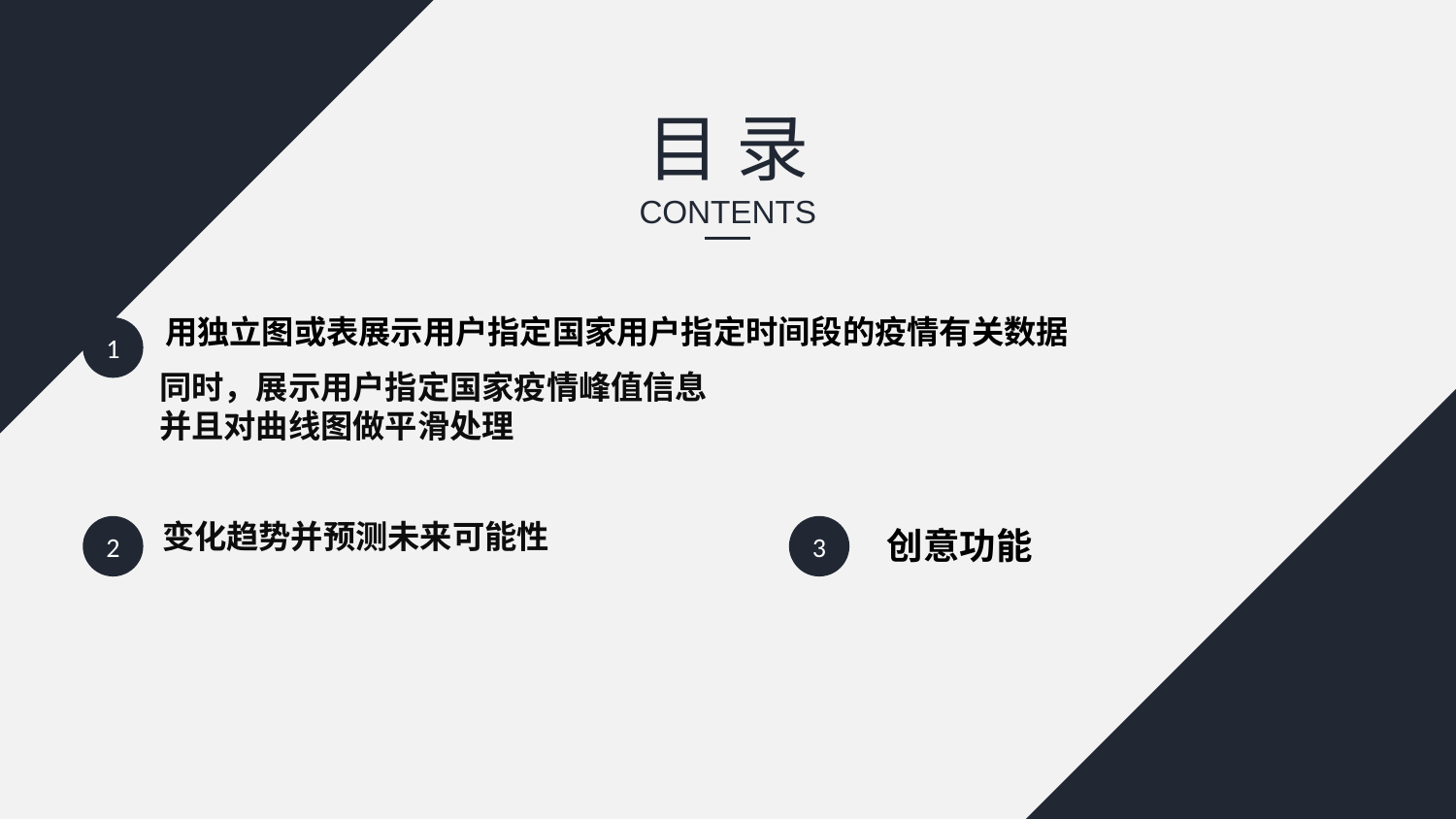

目 录
CONTENTS
用独立图或表展示用户指定国家用户指定时间段的疫情有关数据
1
同时，展示用户指定国家疫情峰值信息
并且对曲线图做平滑处理

变化趋势并预测未来可能性
2
3
创意功能